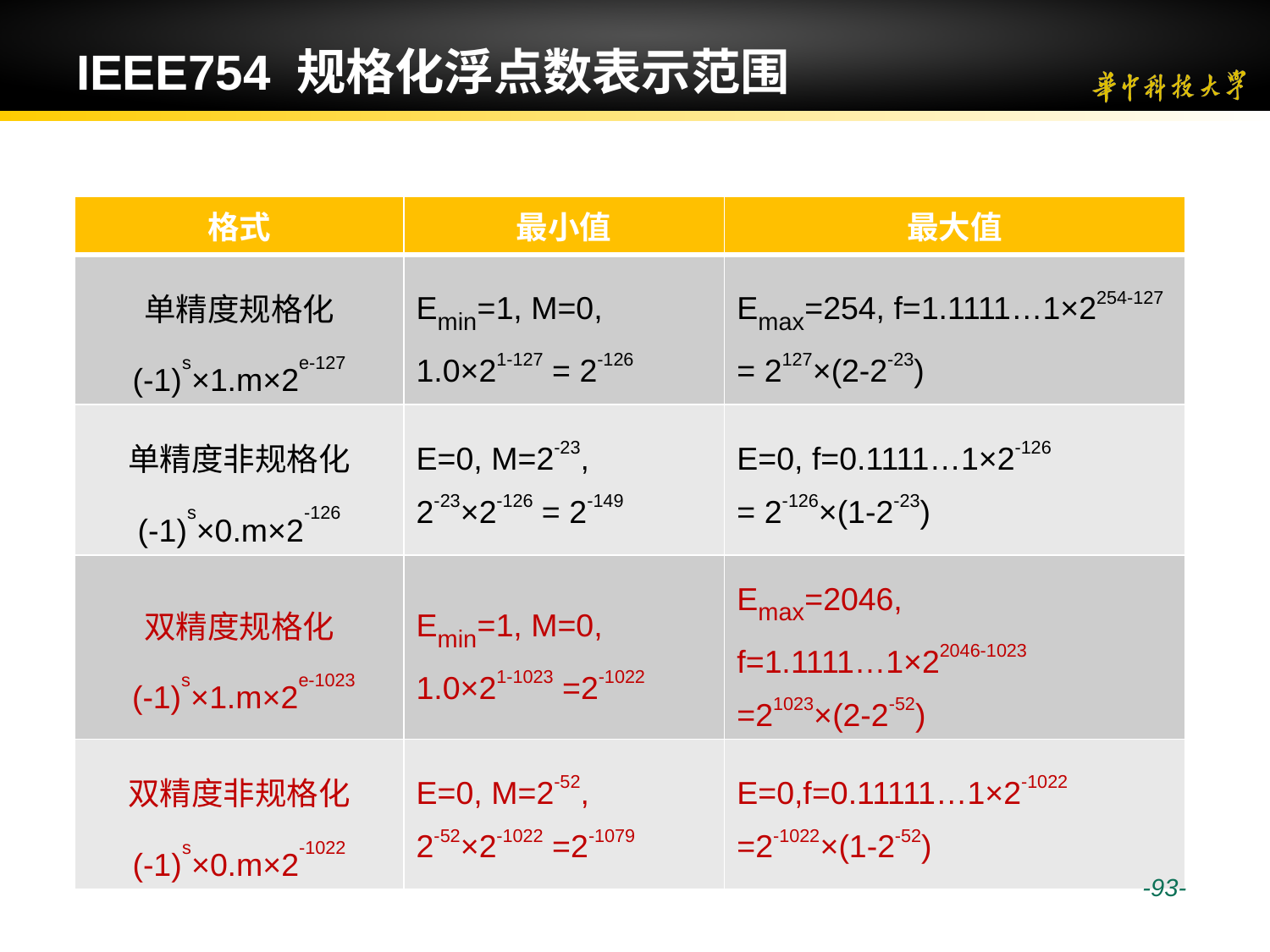

# IEEE754 规格化浮点数表示范围
| 格式 | 最小值 | 最大值 |
| --- | --- | --- |
| 单精度规格化 (-1)s×1.m×2e-127 | Emin=1, M=0, 1.0×21-127 = 2-126 | Emax=254, f=1.1111…1×2254-127 = 2127×(2-2-23) |
| 单精度非规格化 (-1)s×0.m×2-126 | E=0, M=2-23, 2-23×2-126 = 2-149 | E=0, f=0.1111…1×2-126 = 2-126×(1-2-23) |
| 双精度规格化 (-1)s×1.m×2e-1023 | Emin=1, M=0, 1.0×21-1023 =2-1022 | Emax=2046, f=1.1111…1×22046-1023 =21023×(2-2-52) |
| 双精度非规格化 (-1)s×0.m×2-1022 | E=0, M=2-52, 2-52×2-1022 =2-1079 | E=0,f=0.11111…1×2-1022 =2-1022×(1-2-52) |
 -93-